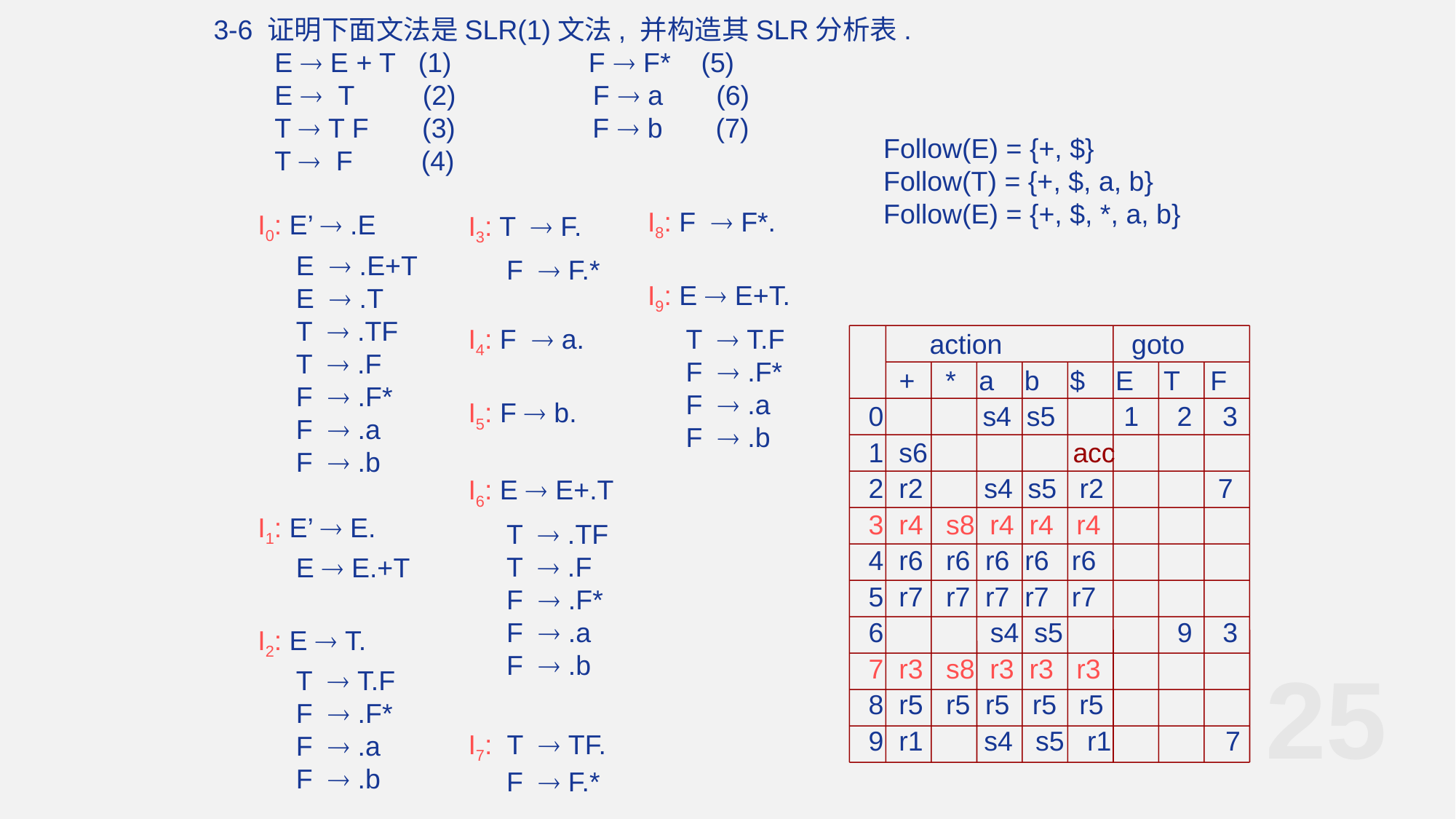

3-6 证明下面文法是SLR(1)文法, 并构造其SLR分析表.
        E → E + T   (1)                  F → F*    (5)
        E →  T         (2)                  F → a       (6)
        T → T F       (3)                  F → b       (7)
        T →  F         (4)
Follow(E) = {+, $}
Follow(T) = {+, $, a, b}
Follow(E) = {+, $, *, a, b}

I8: F  → F*.

I9: E → E+T.
     T  → T.F
     F  → .F*
     F  → .a
     F  → .b

I3: T  → F.
     F  → F.*

I4: F  → a.

I5: F → b.

I6: E → E+.T
     T  → .TF
     T  → .F
     F  → .F*
     F  → .a
     F  → .b

I7:  T  → TF.
     F  → F.*
I0: E’ → .E
     E  → .E+T
     E  → .T
     T  → .TF
     T  → .F
     F  → .F*
     F  → .a
     F  → .b

I1: E’ → E.
     E → E.+T

I2: E → T.
     T  → T.F
     F  → .F*
     F  → .a
     F  → .b
        action                 goto
    +    *   a    b    $    E    T    F
0             s4  s5         1     2    3
1  s6                   acc
2  r2        s4  s5   r2               7
3  r4   s8  r4  r4   r4
4  r6   r6  r6  r6   r6
5  r7   r7  r7  r7   r7
6              s4  s5               9    3
7  r3   s8  r3  r3   r3
8  r5   r5  r5   r5   r5
9  r1        s4   s5   r1               7

25